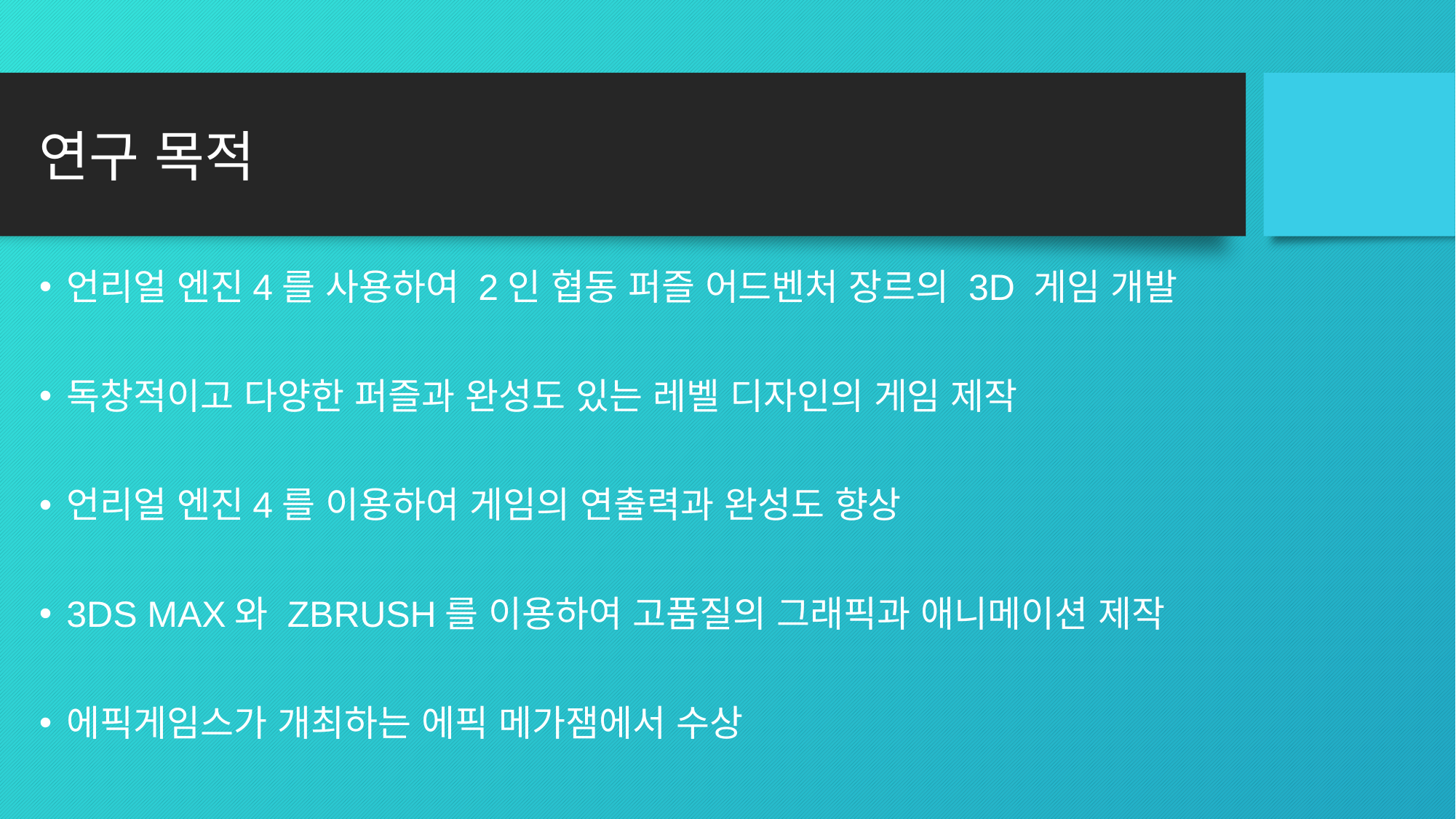

# 연구 목적
언리얼 엔진4를 사용하여 2인 협동 퍼즐 어드벤처 장르의 3D 게임 개발

독창적이고 다양한 퍼즐과 완성도 있는 레벨 디자인의 게임 제작

언리얼 엔진4를 이용하여 게임의 연출력과 완성도 향상

3DS MAX와 ZBRUSH를 이용하여 고품질의 그래픽과 애니메이션 제작

에픽게임스가 개최하는 에픽 메가잼에서 수상